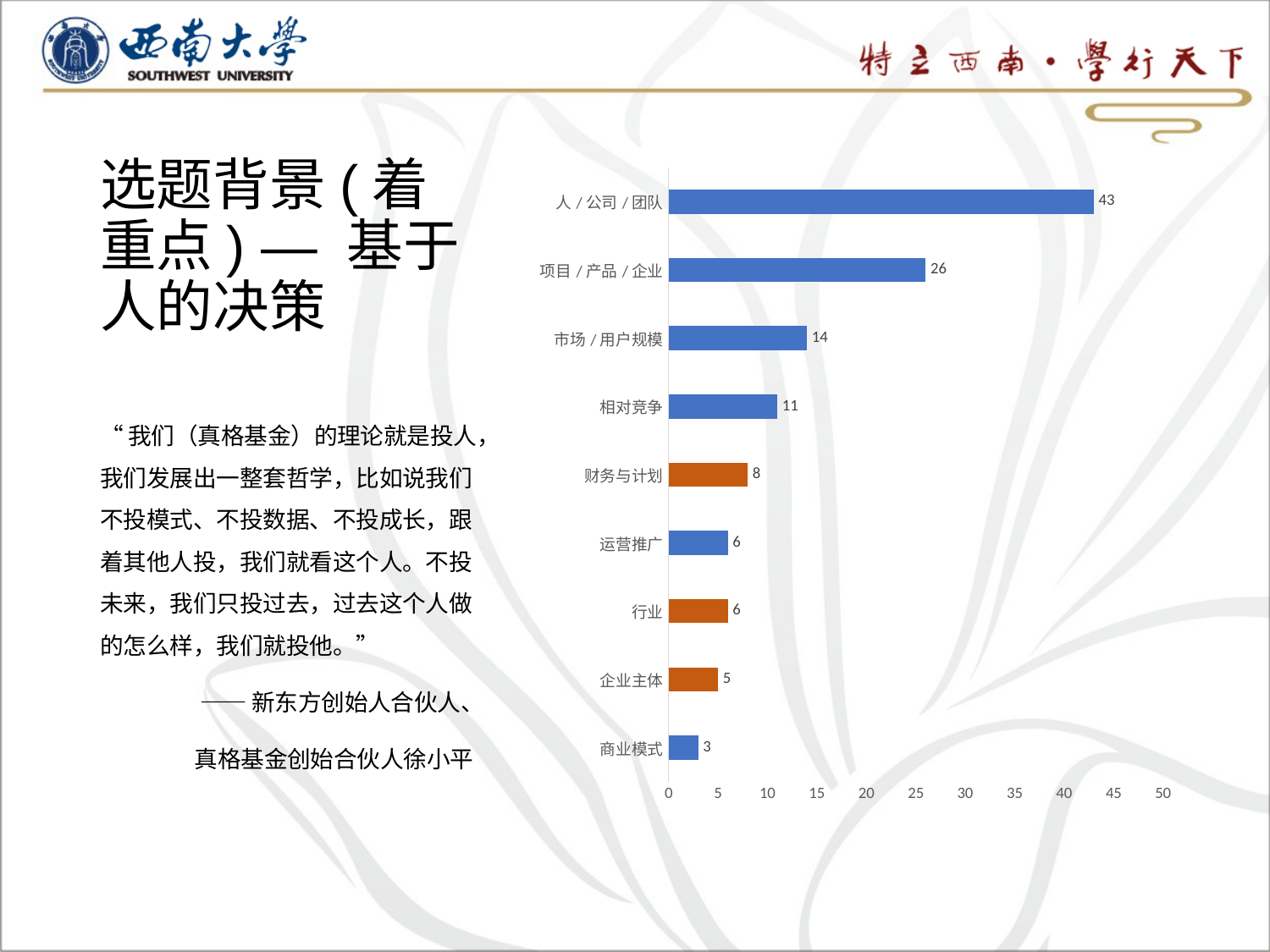

### Chart

| Category |  |
|---|---|
| 商业模式 | 3.0 |
| 企业主体 | 5.0 |
| 行业 | 6.0 |
| 运营推广 | 6.0 |
| 财务与计划 | 8.0 |
| 相对竞争 | 11.0 |
| 市场/用户规模 | 14.0 |
| 项目/产品/企业 | 26.0 |
| 人/公司/团队 | 43.0 |
# 选题背景(着重点) — 基于人的决策
“我们（真格基金）的理论就是投人，我们发展出一整套哲学，比如说我们不投模式、不投数据、不投成长，跟着其他人投，我们就看这个人。不投未来，我们只投过去，过去这个人做的怎么样，我们就投他。”
——新东方创始人合伙人、
真格基金创始合伙人徐小平